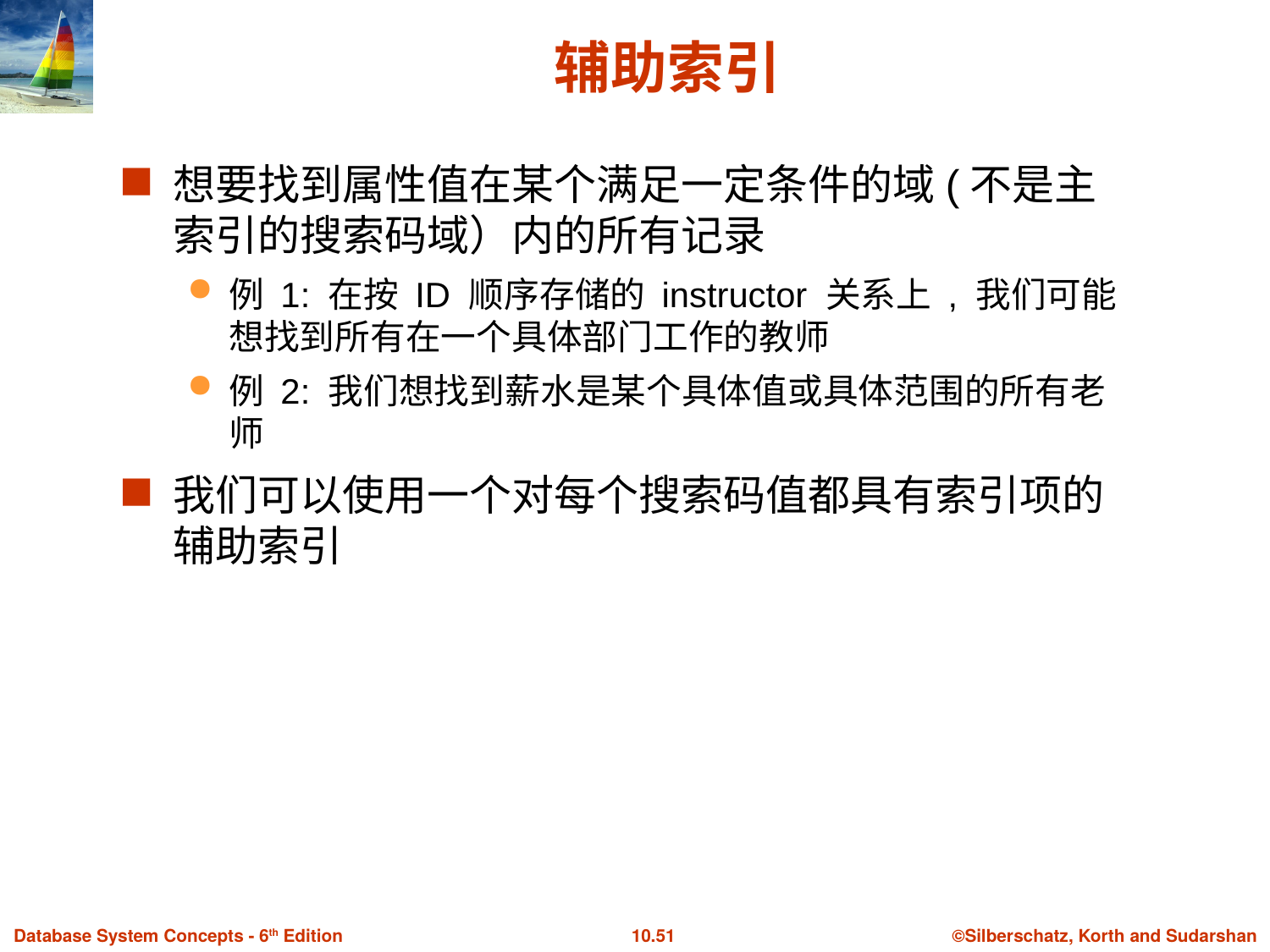

# 辅助索引
想要找到属性值在某个满足一定条件的域(不是主索引的搜索码域）内的所有记录
例 1: 在按 ID 顺序存储的 instructor 关系上 , 我们可能想找到所有在一个具体部门工作的教师
例 2: 我们想找到薪水是某个具体值或具体范围的所有老师
我们可以使用一个对每个搜索码值都具有索引项的辅助索引